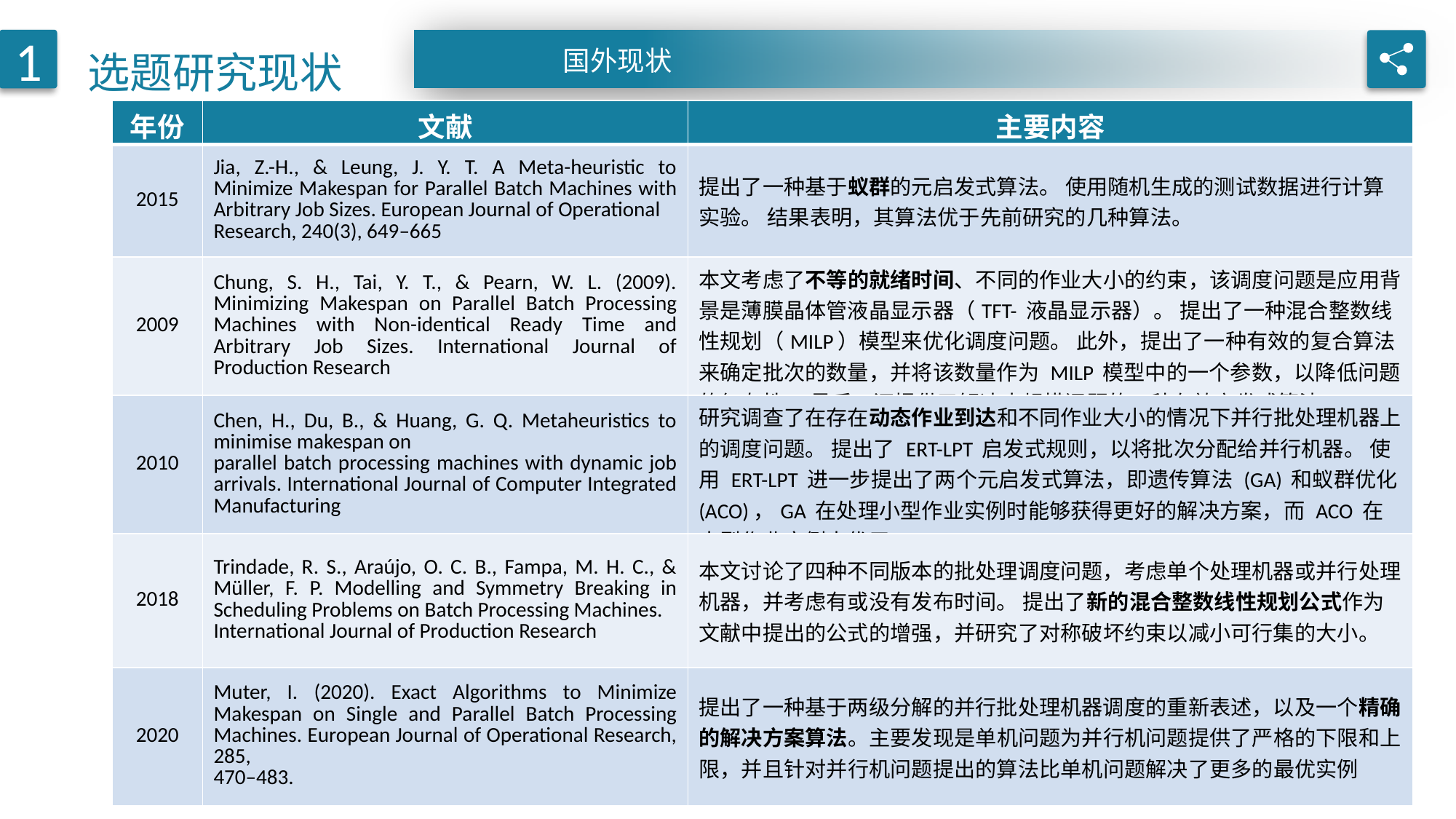

选题研究现状
1

国外现状

| 年份 | 文献 | 主要内容 |
| --- | --- | --- |
| 2015 | Jia, Z.-H., & Leung, J. Y. T. A Meta-heuristic to Minimize Makespan for Parallel Batch Machines with Arbitrary Job Sizes. European Journal of Operational Research, 240(3), 649–665 | 提出了一种基于蚁群的元启发式算法。 使用随机生成的测试数据进行计算实验。 结果表明，其算法优于先前研究的几种算法。 |
| 2009 | Chung, S. H., Tai, Y. T., & Pearn, W. L. (2009). Minimizing Makespan on Parallel Batch Processing Machines with Non-identical Ready Time and Arbitrary Job Sizes. International Journal of Production Research | 本文考虑了不等的就绪时间、不同的作业大小的约束，该调度问题是应用背景是薄膜晶体管液晶显示器（TFT- 液晶显示器）。 提出了一种混合整数线性规划（MILP）模型来优化调度问题。 此外，提出了一种有效的复合算法来确定批次的数量，并将该数量作为 MILP 模型中的一个参数，以降低问题的复杂性。 最后，还提供了解决大规模问题的三种有效启发式算法。 |
| 2010 | Chen, H., Du, B., & Huang, G. Q. Metaheuristics to minimise makespan on parallel batch processing machines with dynamic job arrivals. International Journal of Computer Integrated Manufacturing | 研究调查了在存在动态作业到达和不同作业大小的情况下并行批处理机器上的调度问题。 提出了 ERT-LPT 启发式规则，以将批次分配给并行机器。 使用 ERT-LPT 进一步提出了两个元启发式算法，即遗传算法 (GA) 和蚁群优化 (ACO)，GA 在处理小型作业实例时能够获得更好的解决方案，而 ACO 在大型作业实例中优于 GA。 |
| 2018 | Trindade, R. S., Araújo, O. C. B., Fampa, M. H. C., & Müller, F. P. Modelling and Symmetry Breaking in Scheduling Problems on Batch Processing Machines. International Journal of Production Research | 本文讨论了四种不同版本的批处理调度问题，考虑单个处理机器或并行处理机器，并考虑有或没有发布时间。 提出了新的混合整数线性规划公式作为文献中提出的公式的增强，并研究了对称破坏约束以减小可行集的大小。 |
| 2020 | Muter, I. (2020). Exact Algorithms to Minimize Makespan on Single and Parallel Batch Processing Machines. European Journal of Operational Research, 285, 470–483. | 提出了一种基于两级分解的并行批处理机器调度的重新表述，以及一个精确的解决方案算法。主要发现是单机问题为并行机问题提供了严格的下限和上限，并且针对并行机问题提出的算法比单机问题解决了更多的最优实例 |